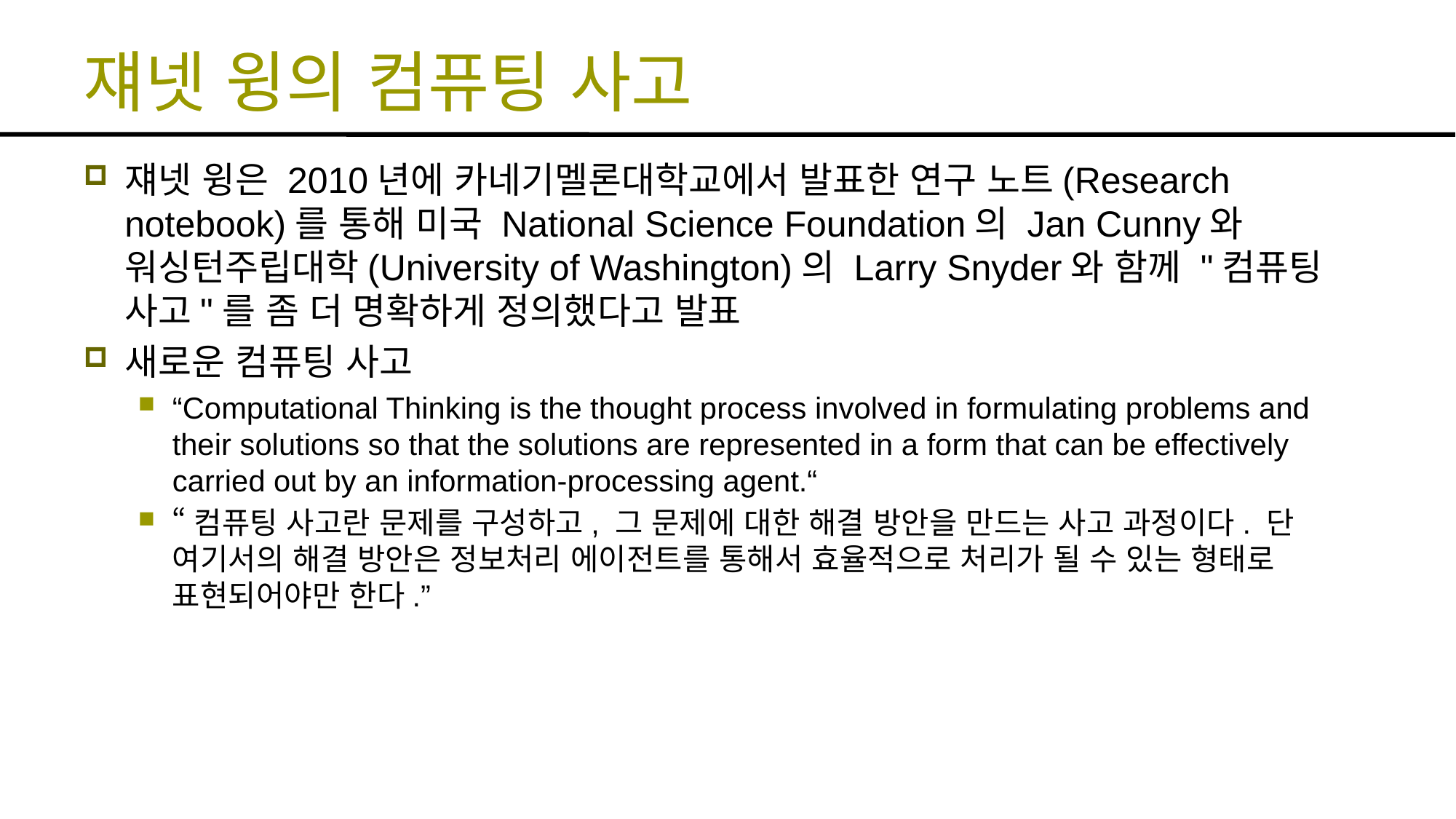

# 쟤넷 윙의 컴퓨팅 사고
쟤넷 윙은 2010년에 카네기멜론대학교에서 발표한 연구 노트(Research notebook)를 통해 미국 National Science Foundation의 Jan Cunny와 워싱턴주립대학(University of Washington)의 Larry Snyder와 함께 "컴퓨팅 사고"를 좀 더 명확하게 정의했다고 발표
새로운 컴퓨팅 사고
“Computational Thinking is the thought process involved in formulating problems and their solutions so that the solutions are represented in a form that can be effectively carried out by an information-processing agent.“
“컴퓨팅 사고란 문제를 구성하고, 그 문제에 대한 해결 방안을 만드는 사고 과정이다. 단 여기서의 해결 방안은 정보처리 에이전트를 통해서 효율적으로 처리가 될 수 있는 형태로 표현되어야만 한다.”